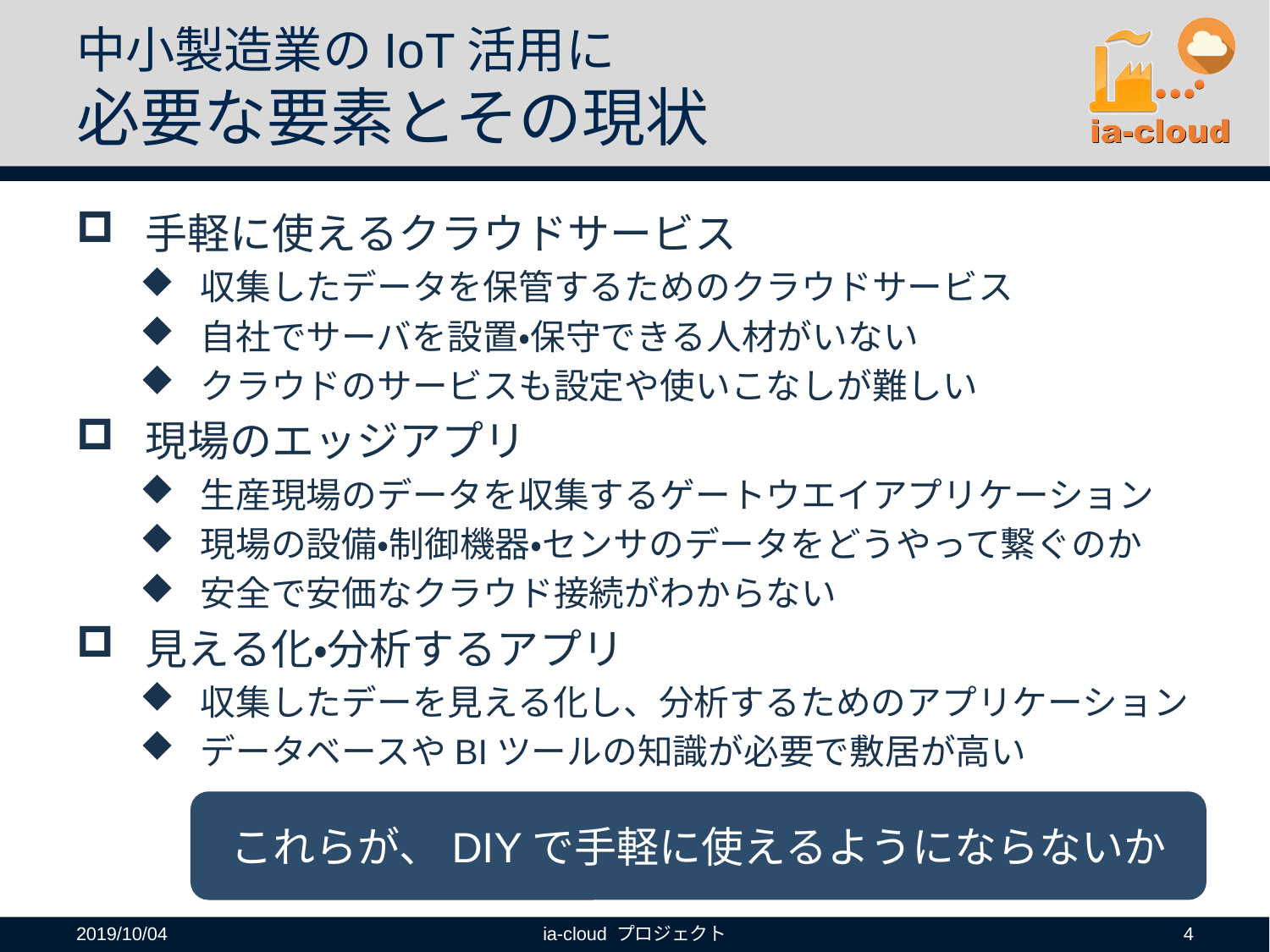

# 中小製造業のIoT活用に 必要な要素とその現状
手軽に使えるクラウドサービス
収集したデータを保管するためのクラウドサービス
自社でサーバを設置・保守できる人材がいない
クラウドのサービスも設定や使いこなしが難しい
現場のエッジアプリ
生産現場のデータを収集するゲートウエイアプリケーション
現場の設備・制御機器・センサのデータをどうやって繋ぐのか
安全で安価なクラウド接続がわからない
見える化・分析するアプリ
収集したデーを見える化し、分析するためのアプリケーション
データベースやBIツールの知識が必要で敷居が高い
これらが、DIYで手軽に使えるようにならないか
2019/10/04
ia-cloud プロジェクト
4